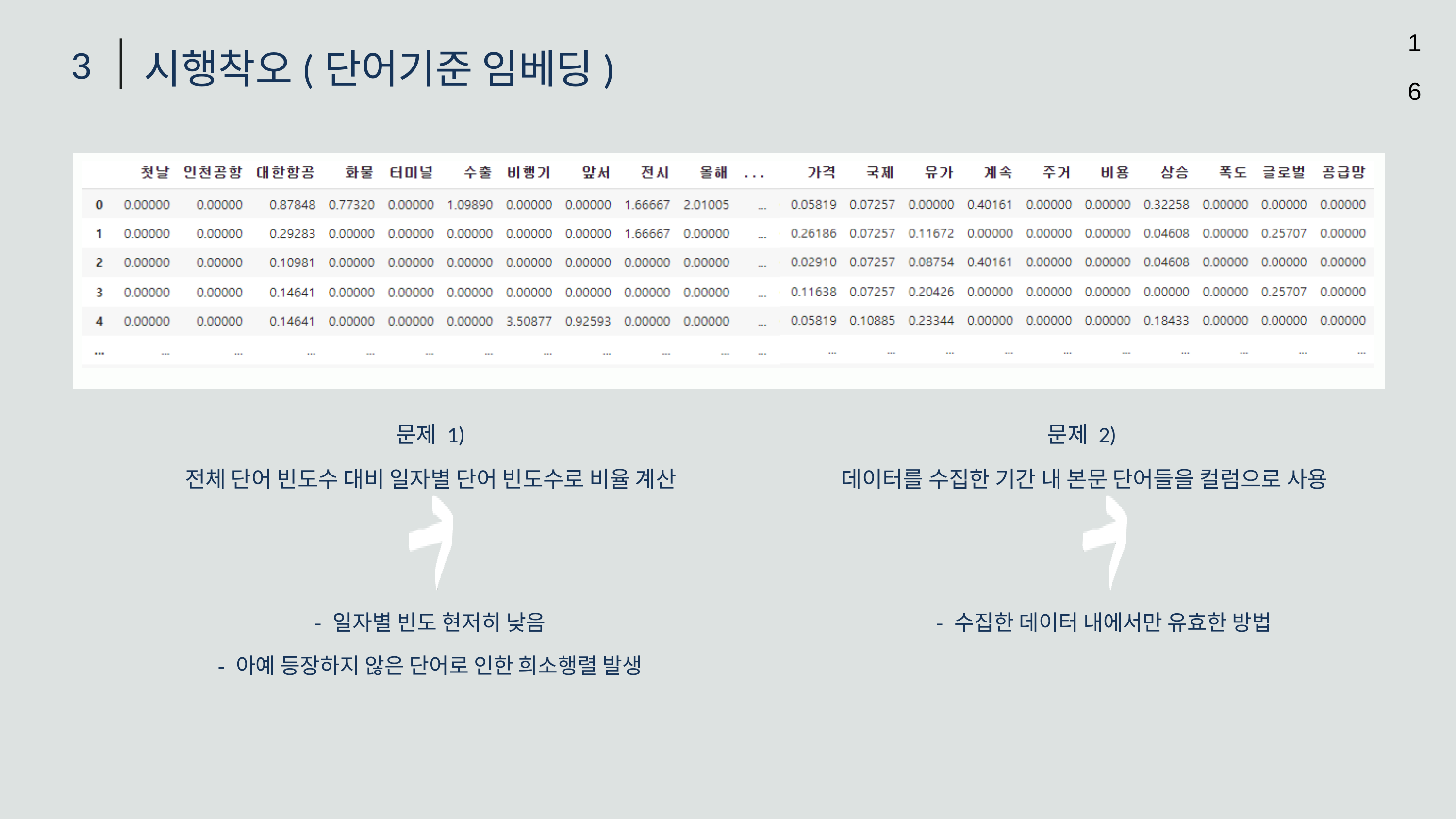

16
시행착오(단어기준 임베딩)
3

문제 1)
전체 단어 빈도수 대비 일자별 단어 빈도수로 비율 계산
문제 2)
데이터를 수집한 기간 내 본문 단어들을 컬럼으로 사용

- 일자별 빈도 현저히 낮음
- 아예 등장하지 않은 단어로 인한 희소행렬 발생
- 수집한 데이터 내에서만 유효한 방법